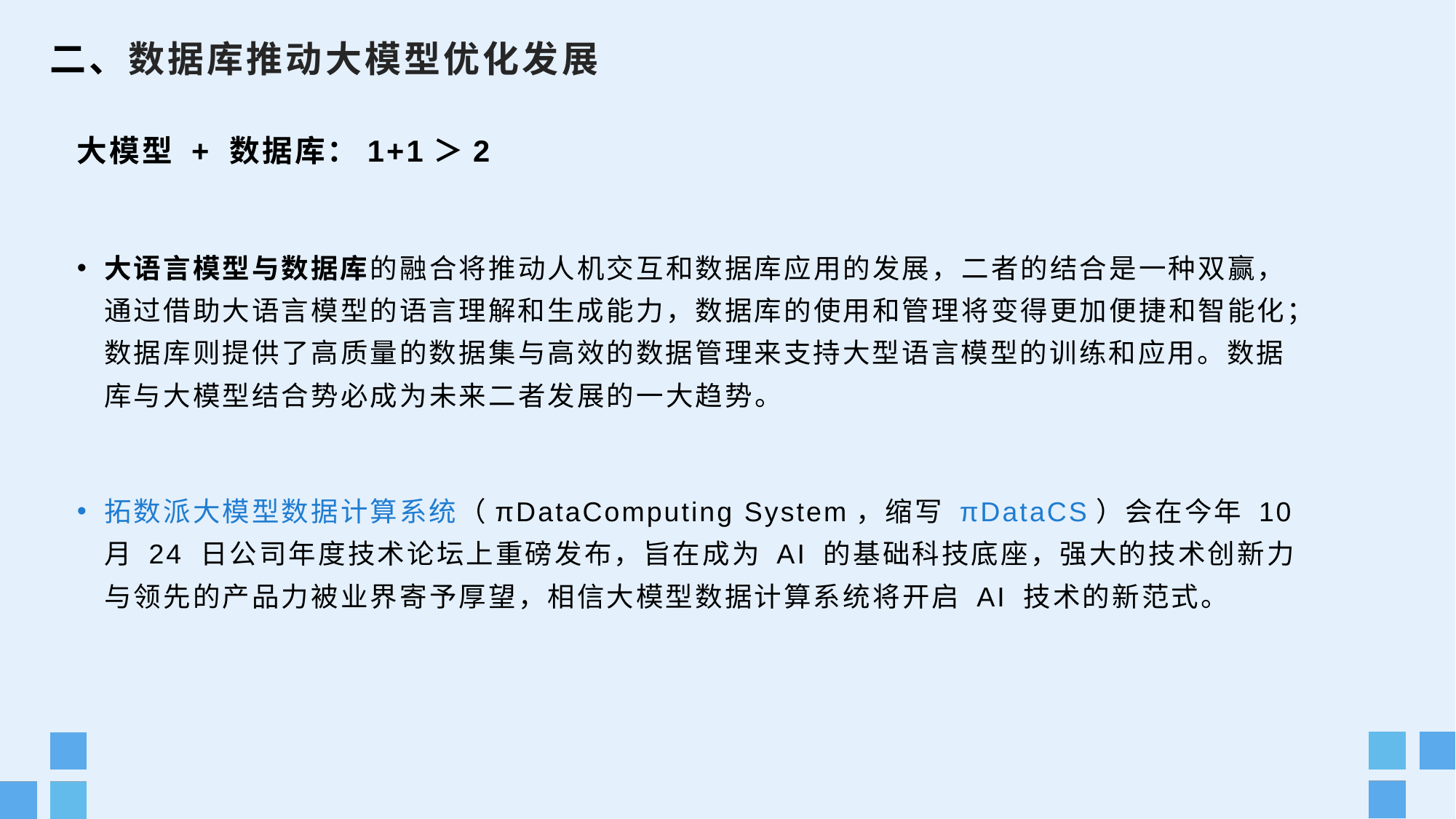

# 二、数据库推动大模型优化发展
大模型 + 数据库：1+1＞2

大语言模型与数据库的融合将推动人机交互和数据库应用的发展，二者的结合是一种双赢，通过借助大语言模型的语言理解和生成能力，数据库的使用和管理将变得更加便捷和智能化；数据库则提供了高质量的数据集与高效的数据管理来支持大型语言模型的训练和应用。数据库与大模型结合势必成为未来二者发展的一大趋势。

拓数派大模型数据计算系统（πDataComputing System，缩写 πDataCS）会在今年 10 月 24 日公司年度技术论坛上重磅发布，旨在成为 AI 的基础科技底座，强大的技术创新力与领先的产品力被业界寄予厚望，相信大模型数据计算系统将开启 AI 技术的新范式。